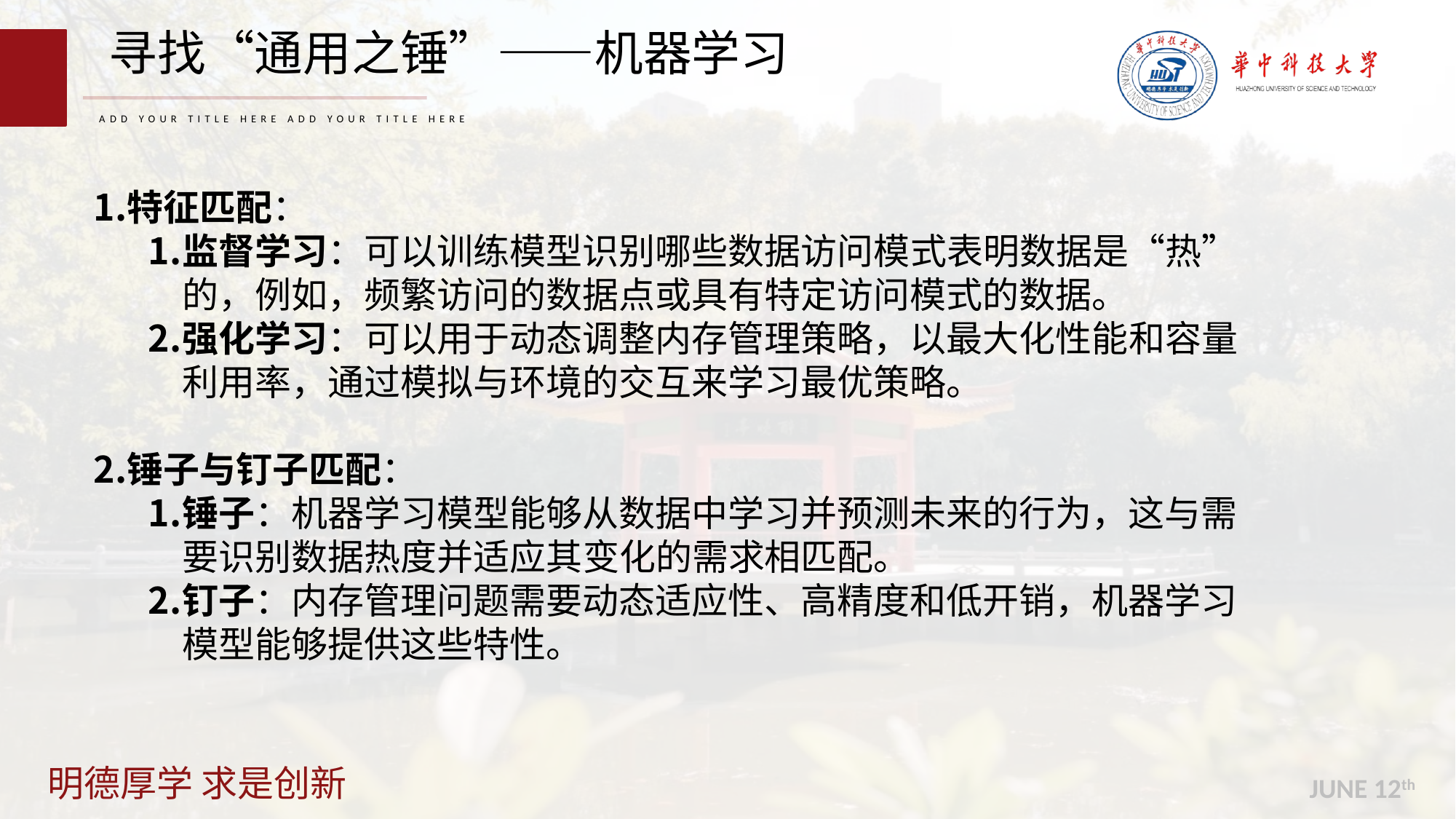

寻找“通用之锤”——机器学习
ADD YOUR TITLE HERE ADD YOUR TITLE HERE

特征匹配：
监督学习：可以训练模型识别哪些数据访问模式表明数据是“热”的，例如，频繁访问的数据点或具有特定访问模式的数据。
强化学习：可以用于动态调整内存管理策略，以最大化性能和容量利用率，通过模拟与环境的交互来学习最优策略。

锤子与钉子匹配：
锤子：机器学习模型能够从数据中学习并预测未来的行为，这与需要识别数据热度并适应其变化的需求相匹配。
钉子：内存管理问题需要动态适应性、高精度和低开销，机器学习模型能够提供这些特性。
JUNE 12th